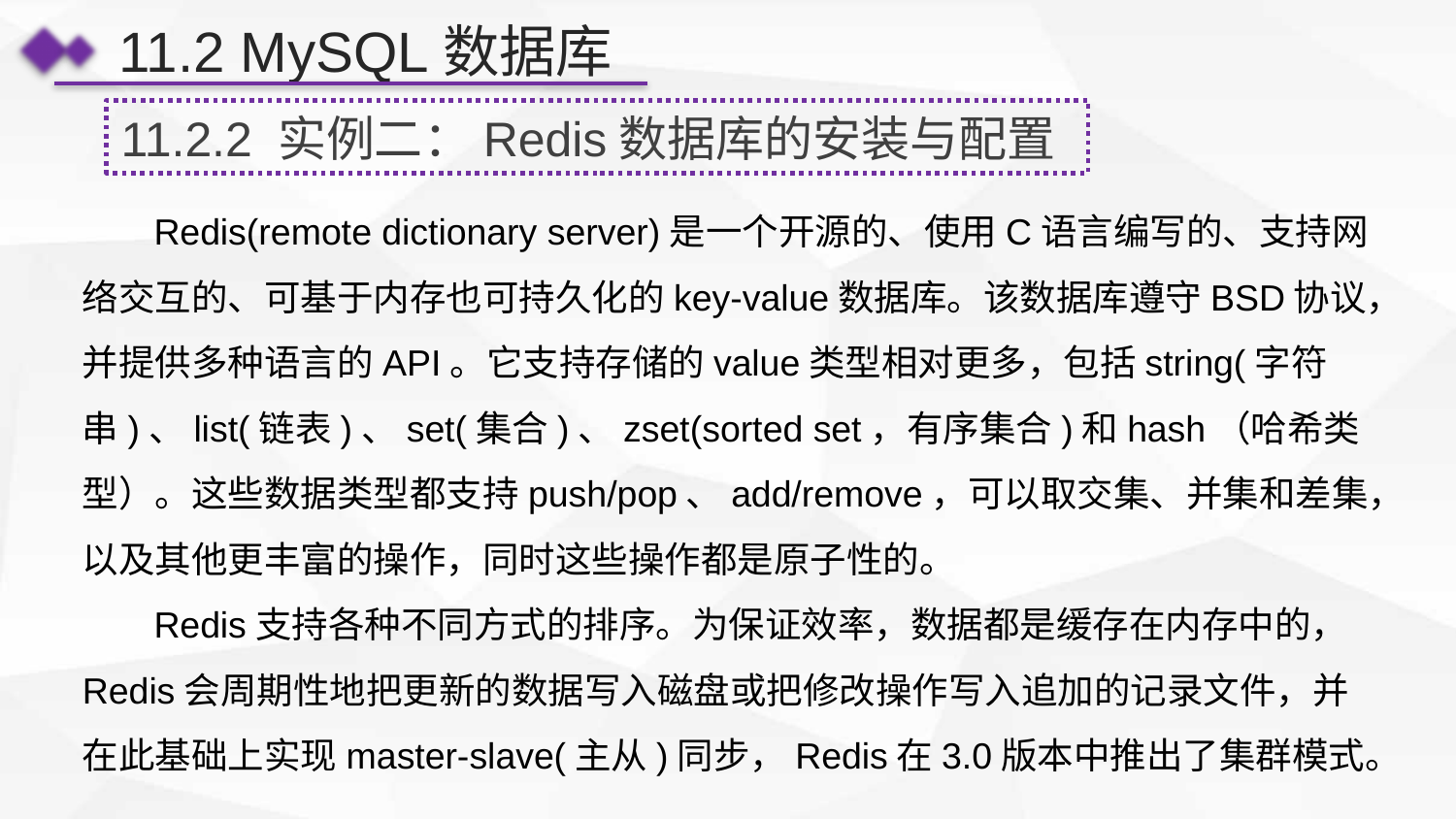

11.2 MySQL数据库

11.2.2 实例二：Redis数据库的安装与配置
       Redis(remote dictionary server)是一个开源的、使用C语言编写的、支持网络交互的、可基于内存也可持久化的key-value数据库。该数据库遵守BSD协议，并提供多种语言的API。它支持存储的value类型相对更多，包括string(字符串)、list(链表)、set(集合)、zset(sorted set，有序集合)和hash（哈希类型）。这些数据类型都支持push/pop、add/remove，可以取交集、并集和差集，以及其他更丰富的操作，同时这些操作都是原子性的。
       Redis支持各种不同方式的排序。为保证效率，数据都是缓存在内存中的，Redis会周期性地把更新的数据写入磁盘或把修改操作写入追加的记录文件，并在此基础上实现master-slave(主从)同步，Redis在3.0版本中推出了集群模式。